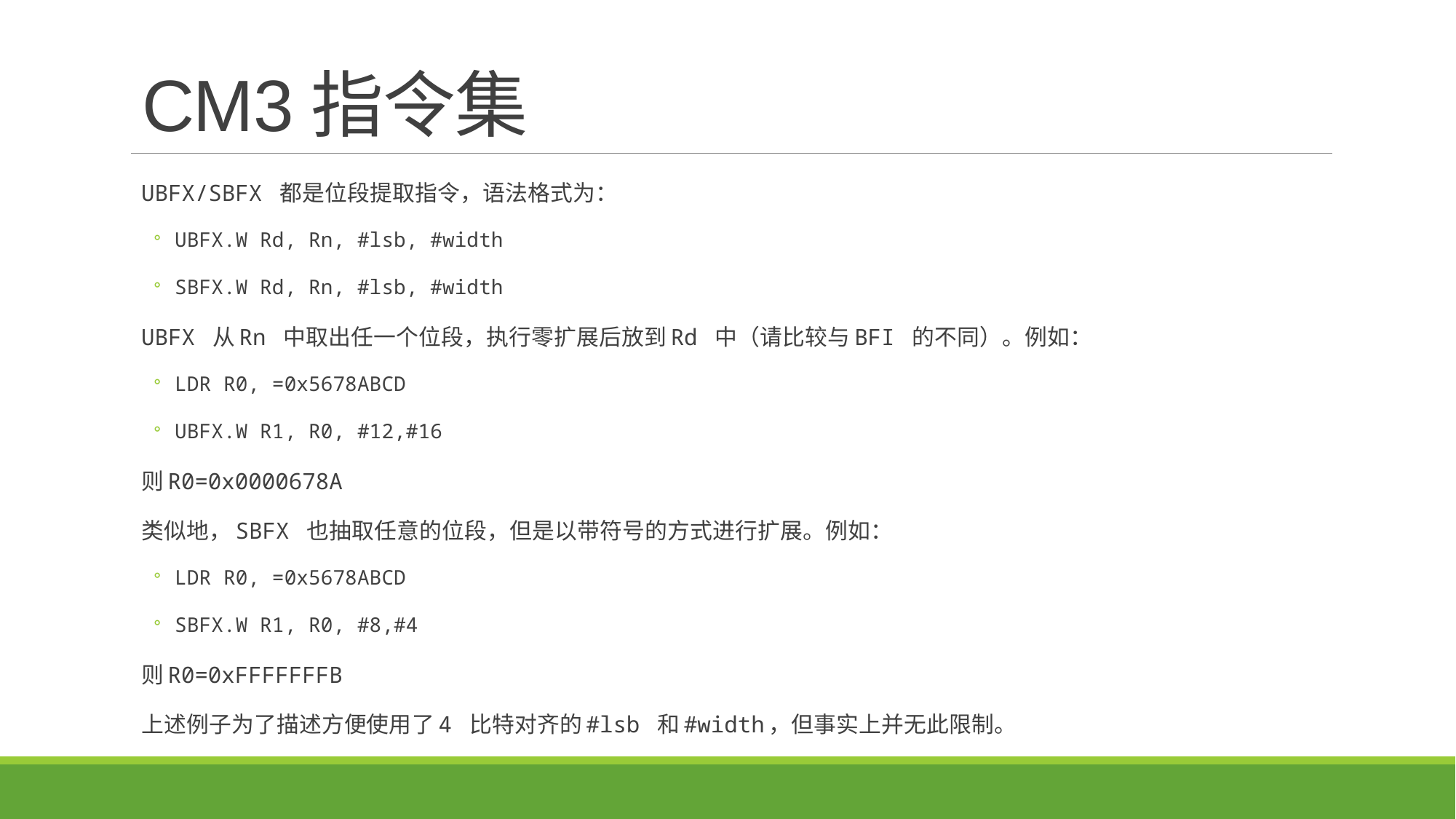

# CM3指令集
UBFX/SBFX 都是位段提取指令，语法格式为：
UBFX.W Rd, Rn, #lsb, #width
SBFX.W Rd, Rn, #lsb, #width
UBFX 从Rn 中取出任一个位段，执行零扩展后放到Rd 中（请比较与BFI 的不同）。例如：
LDR R0, =0x5678ABCD
UBFX.W R1, R0, #12,#16
则R0=0x0000678A
类似地，SBFX 也抽取任意的位段，但是以带符号的方式进行扩展。例如：
LDR R0, =0x5678ABCD
SBFX.W R1, R0, #8,#4
则R0=0xFFFFFFFB
上述例子为了描述方便使用了4 比特对齐的#lsb 和#width，但事实上并无此限制。